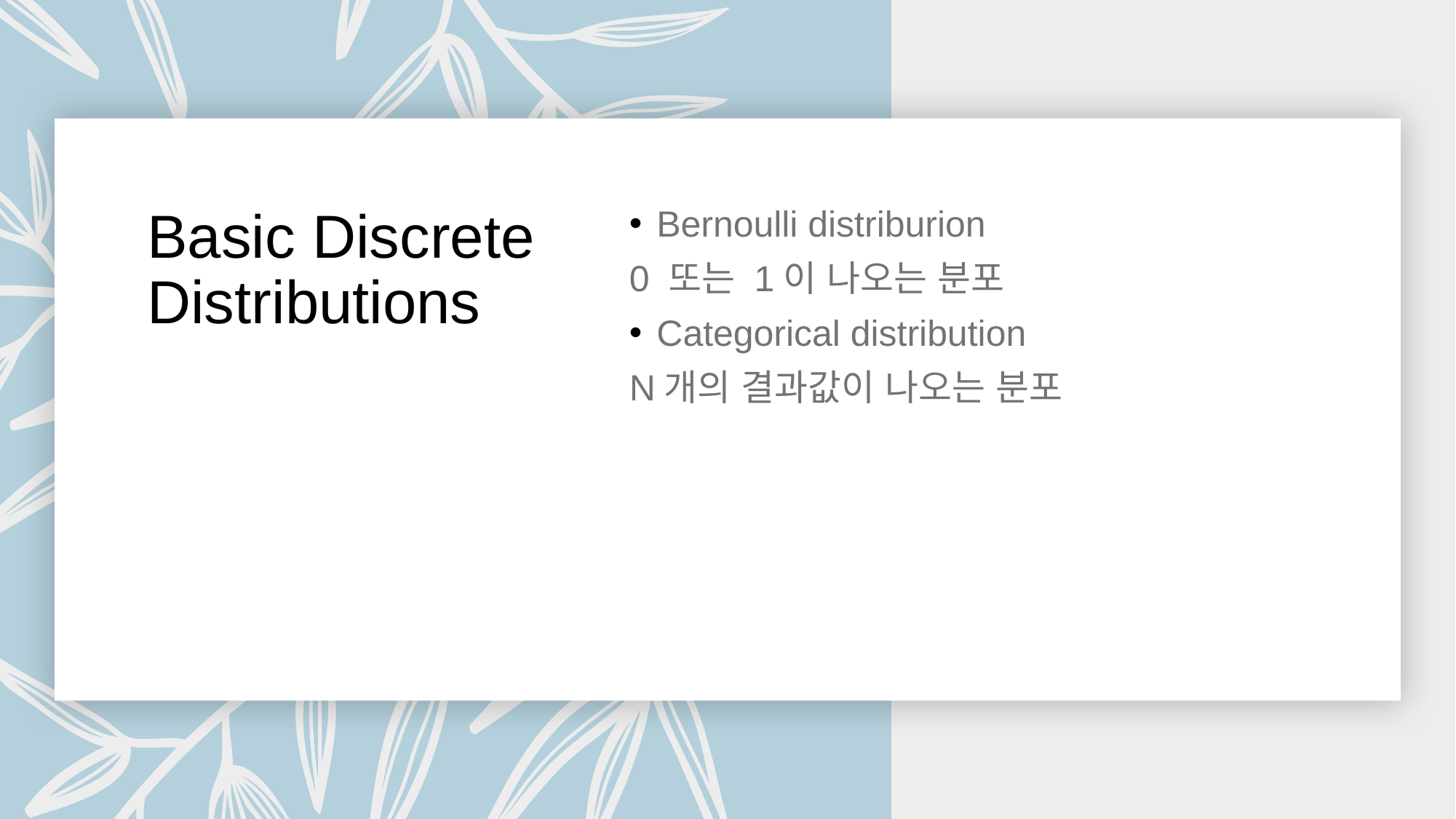

# Basic Discrete Distributions
Bernoulli distriburion
0 또는 1이 나오는 분포
Categorical distribution
N개의 결과값이 나오는 분포